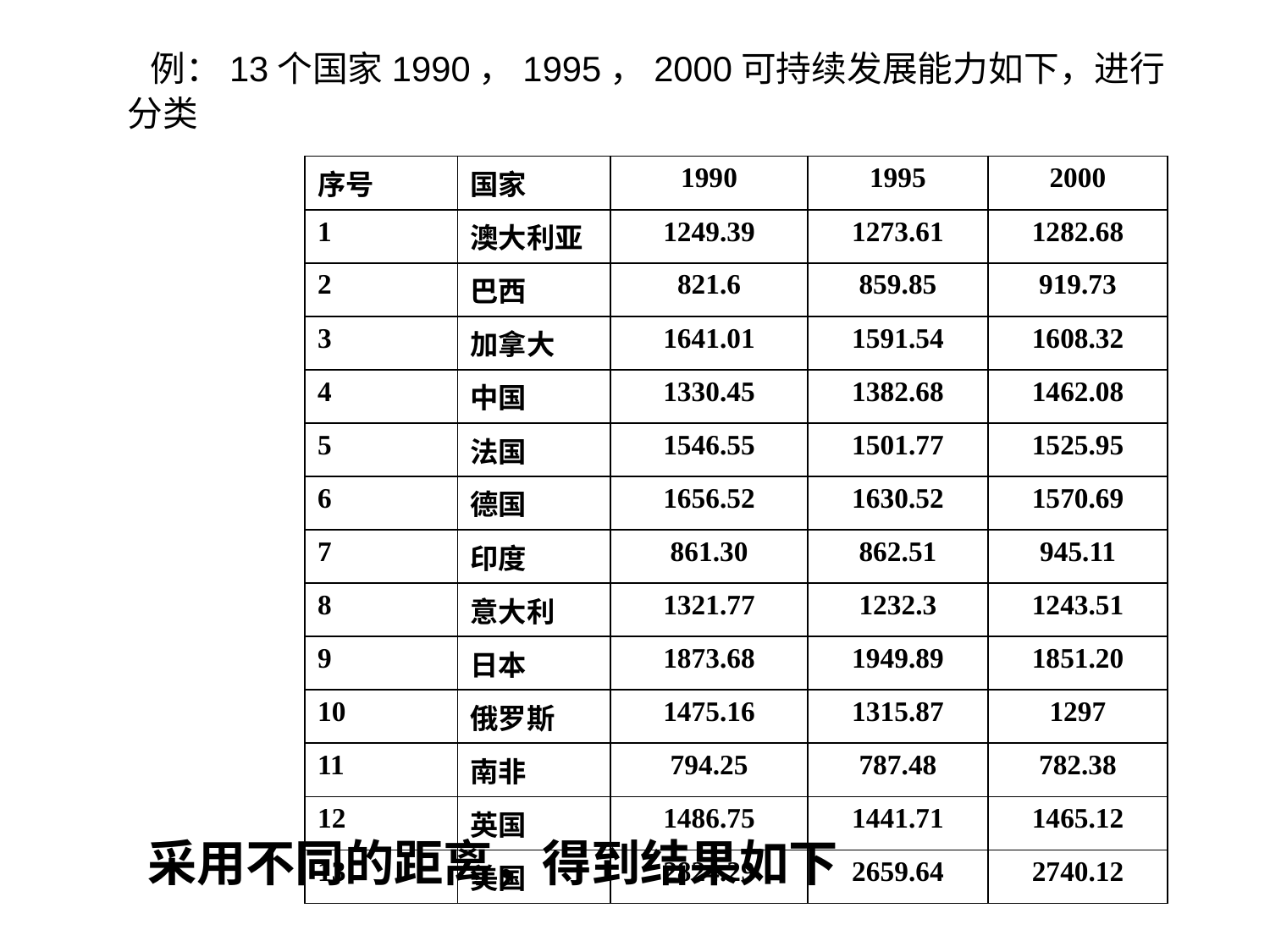

例：13个国家1990，1995，2000可持续发展能力如下，进行分类
| 序号 | 国家 | 1990 | 1995 | 2000 |
| --- | --- | --- | --- | --- |
| 1 | 澳大利亚 | 1249.39 | 1273.61 | 1282.68 |
| 2 | 巴西 | 821.6 | 859.85 | 919.73 |
| 3 | 加拿大 | 1641.01 | 1591.54 | 1608.32 |
| 4 | 中国 | 1330.45 | 1382.68 | 1462.08 |
| 5 | 法国 | 1546.55 | 1501.77 | 1525.95 |
| 6 | 德国 | 1656.52 | 1630.52 | 1570.69 |
| 7 | 印度 | 861.30 | 862.51 | 945.11 |
| 8 | 意大利 | 1321.77 | 1232.3 | 1243.51 |
| 9 | 日本 | 1873.68 | 1949.89 | 1851.20 |
| 10 | 俄罗斯 | 1475.16 | 1315.87 | 1297 |
| 11 | 南非 | 794.25 | 787.48 | 782.38 |
| 12 | 英国 | 1486.75 | 1441.71 | 1465.12 |
| 13 | 美国 | 2824.29 | 2659.64 | 2740.12 |
采用不同的距离，得到结果如下